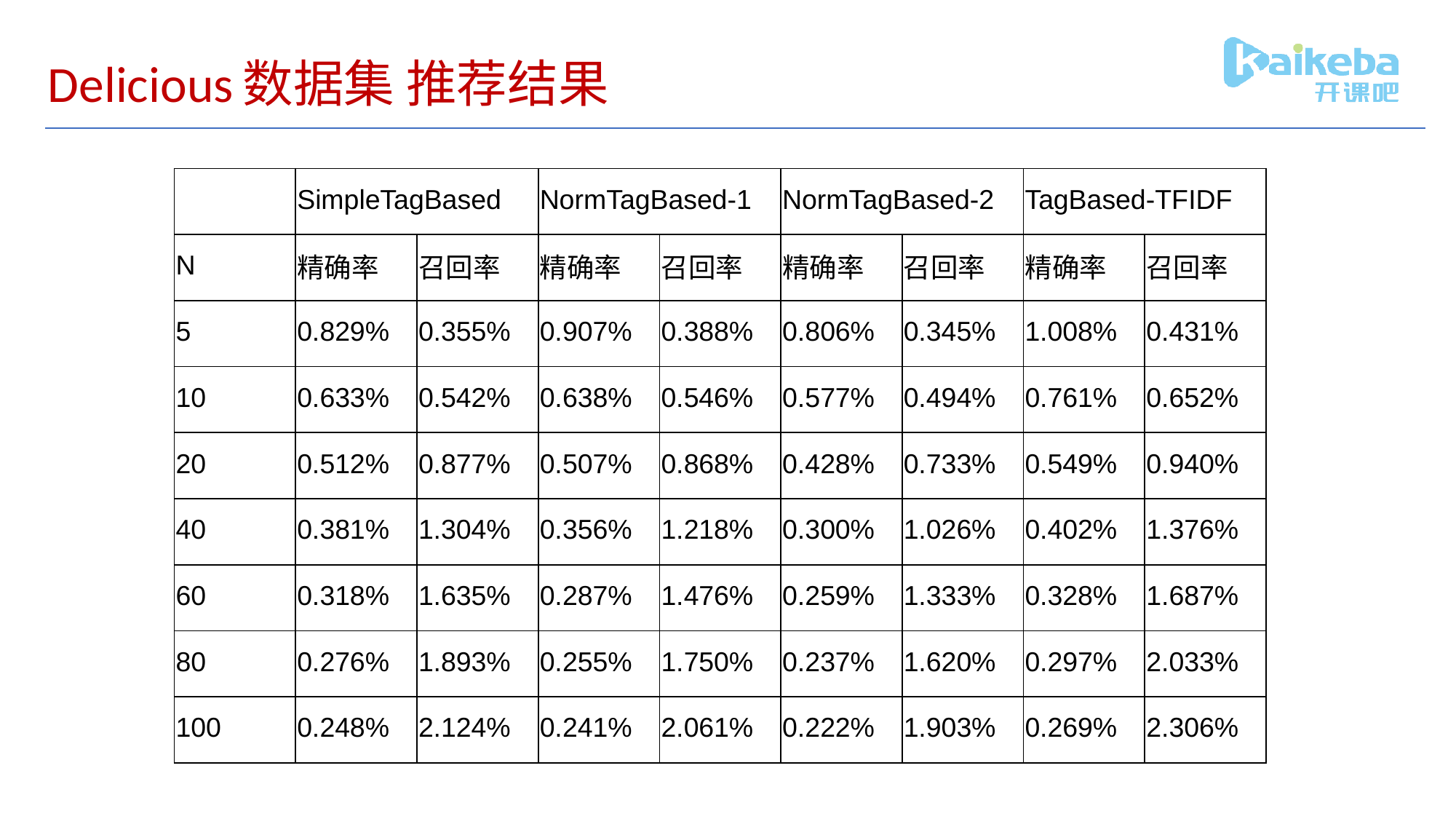

# Delicious数据集 推荐结果
|  | SimpleTagBased |  | NormTagBased-1 |  | NormTagBased-2 |  | TagBased-TFIDF |  |
| --- | --- | --- | --- | --- | --- | --- | --- | --- |
| N | 精确率 | 召回率 | 精确率 | 召回率 | 精确率 | 召回率 | 精确率 | 召回率 |
| 5 | 0.829% | 0.355% | 0.907% | 0.388% | 0.806% | 0.345% | 1.008% | 0.431% |
| 10 | 0.633% | 0.542% | 0.638% | 0.546% | 0.577% | 0.494% | 0.761% | 0.652% |
| 20 | 0.512% | 0.877% | 0.507% | 0.868% | 0.428% | 0.733% | 0.549% | 0.940% |
| 40 | 0.381% | 1.304% | 0.356% | 1.218% | 0.300% | 1.026% | 0.402% | 1.376% |
| 60 | 0.318% | 1.635% | 0.287% | 1.476% | 0.259% | 1.333% | 0.328% | 1.687% |
| 80 | 0.276% | 1.893% | 0.255% | 1.750% | 0.237% | 1.620% | 0.297% | 2.033% |
| 100 | 0.248% | 2.124% | 0.241% | 2.061% | 0.222% | 1.903% | 0.269% | 2.306% |